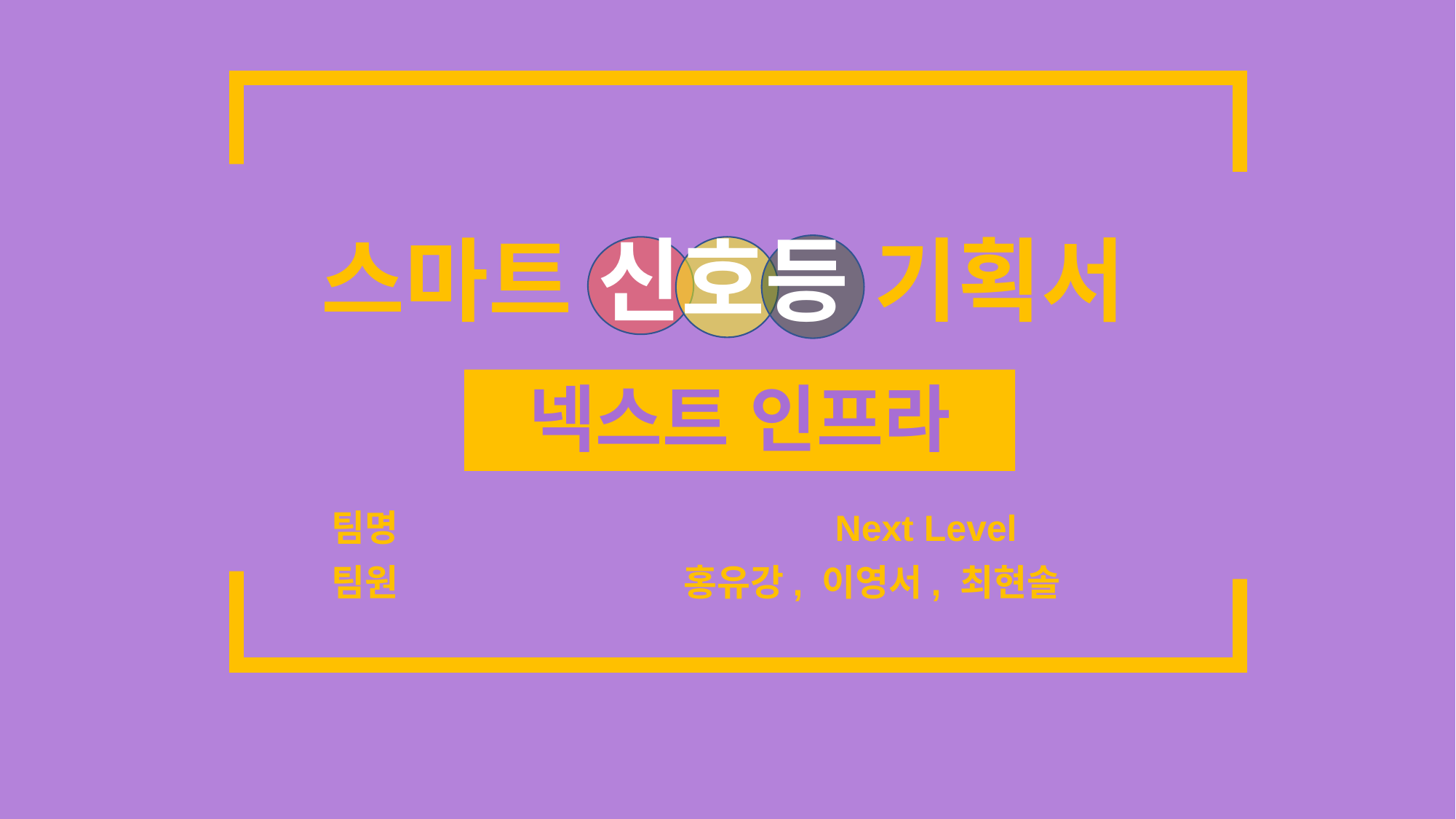

# 스마트 신호등 기획서

넥스트 인프라
팀명                                          Next Level
팀원                            홍유강, 이영서, 최현솔